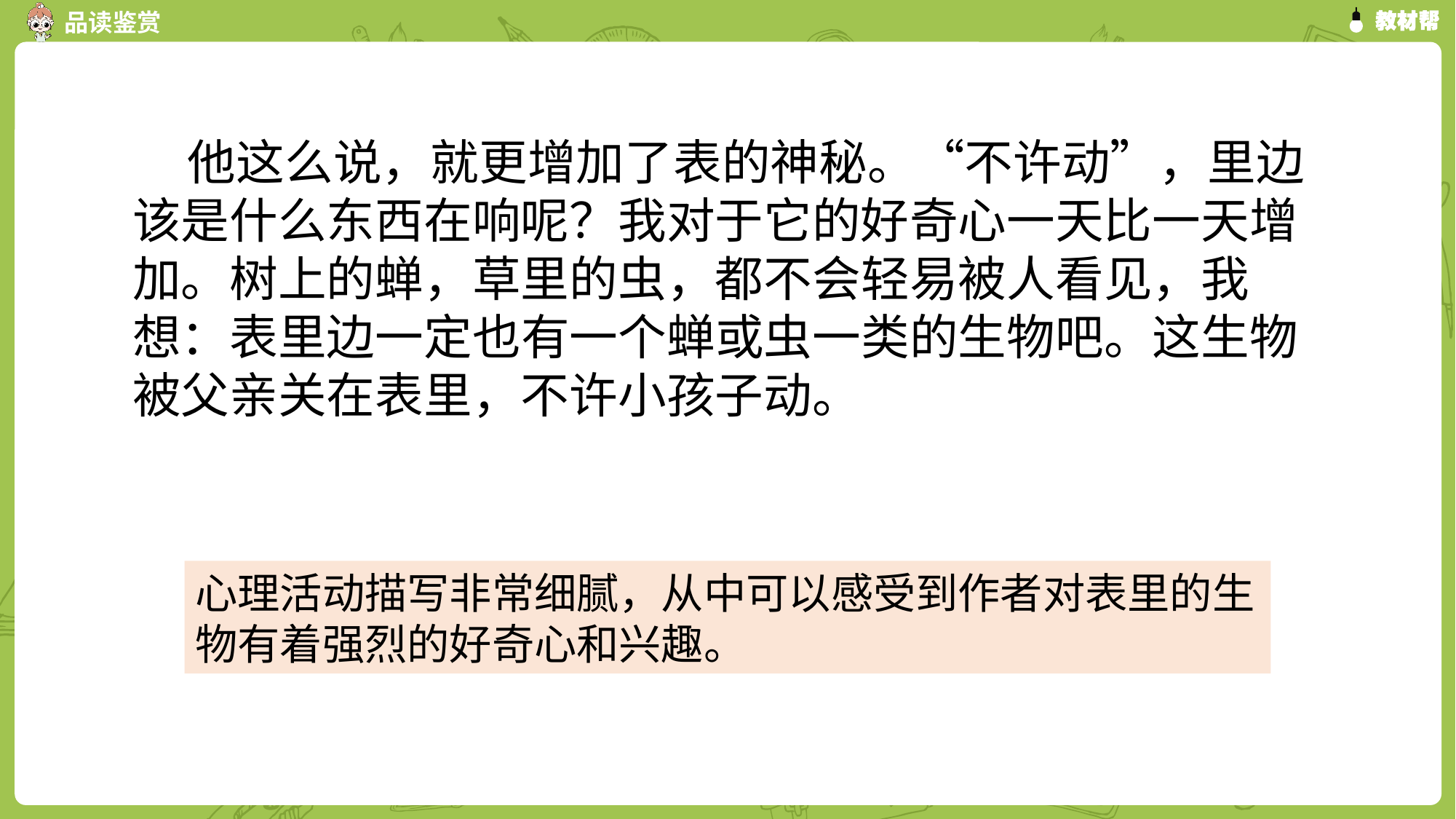

他这么说，就更增加了表的神秘。“不许动”，里边该是什么东西在响呢？我对于它的好奇心一天比一天增加。树上的蝉，草里的虫，都不会轻易被人看见，我想：表里边一定也有一个蝉或虫一类的生物吧。这生物被父亲关在表里，不许小孩子动。
心理活动描写非常细腻，从中可以感受到作者对表里的生物有着强烈的好奇心和兴趣。